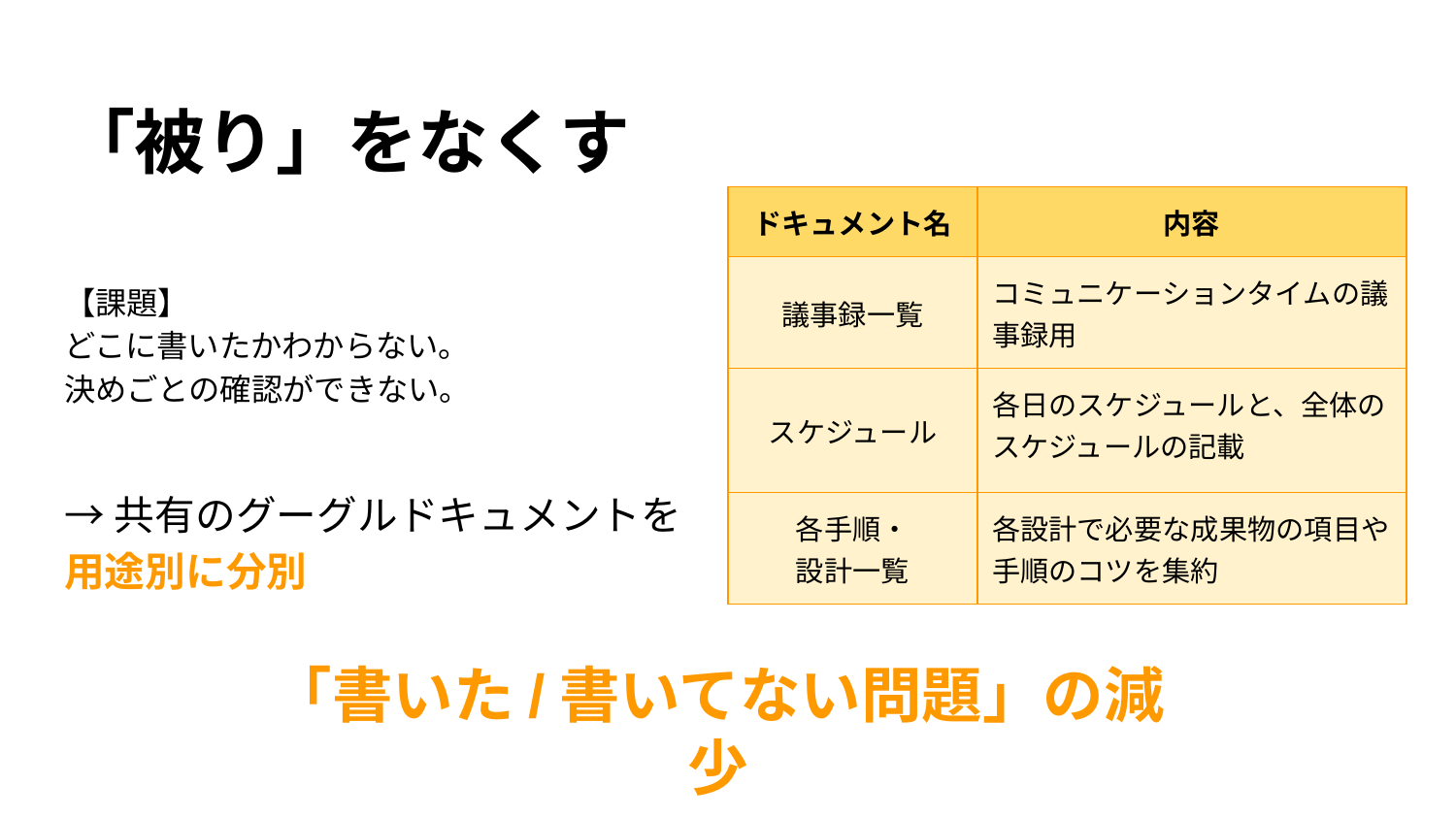

# 「被り」をなくす
| ドキュメント名 | 内容 |
| --- | --- |
| 議事録一覧 | コミュニケーションタイムの議事録用 |
| スケジュール | 各日のスケジュールと、全体のスケジュールの記載 |
| 各手順・ 設計一覧 | 各設計で必要な成果物の項目や手順のコツを集約 |
【課題】
どこに書いたかわからない。
決めごとの確認ができない。

→共有のグーグルドキュメントを用途別に分別
→漏れに気付くのも経験が必要なのかもしれない。今
「書いた/書いてない問題」の減少